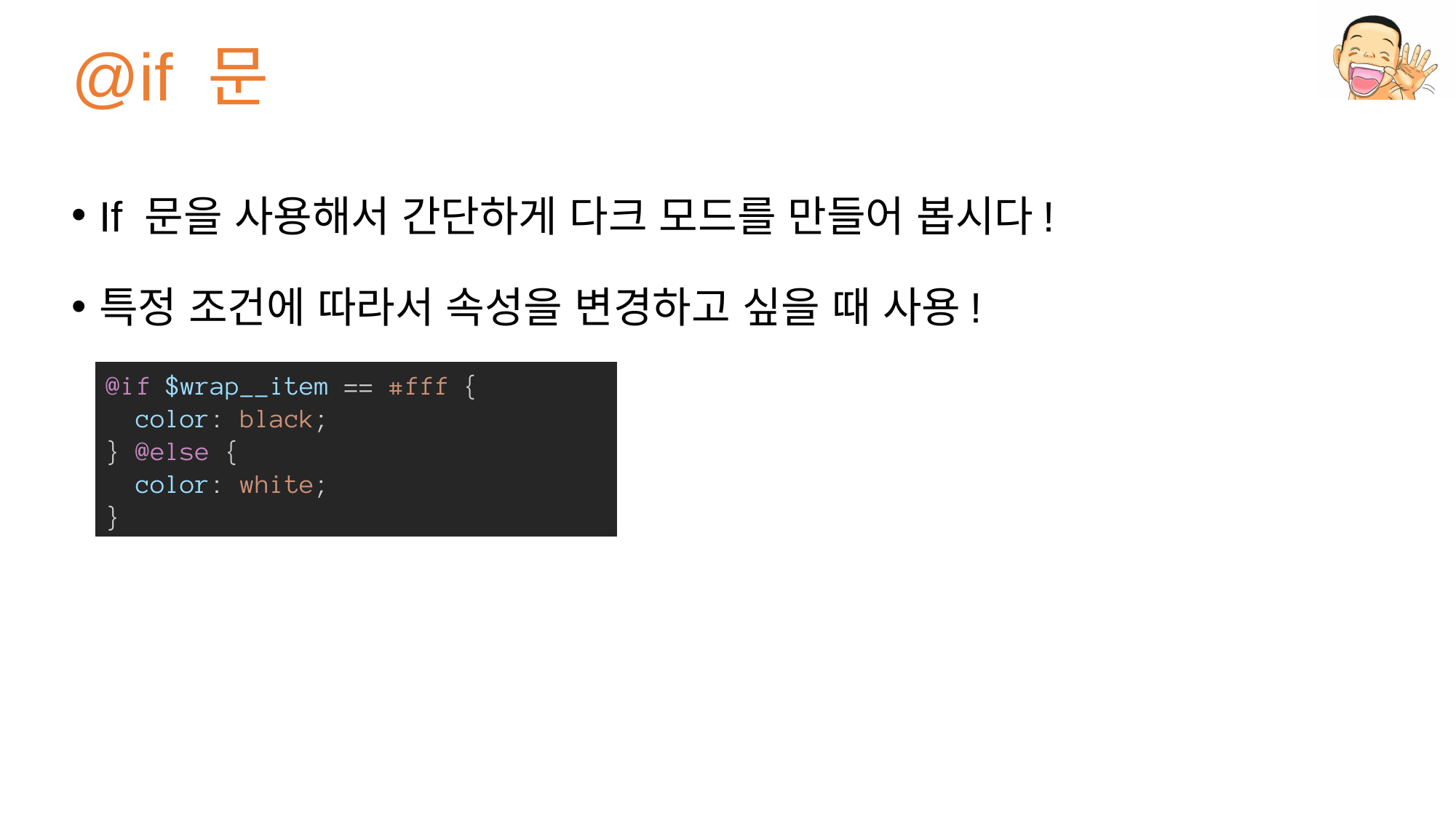

# @if 문
If 문을 사용해서 간단하게 다크 모드를 만들어 봅시다!
특정 조건에 따라서 속성을 변경하고 싶을 때 사용!

@if $wrap__item == #fff {
  color: black;
} @else {
  color: white;
}